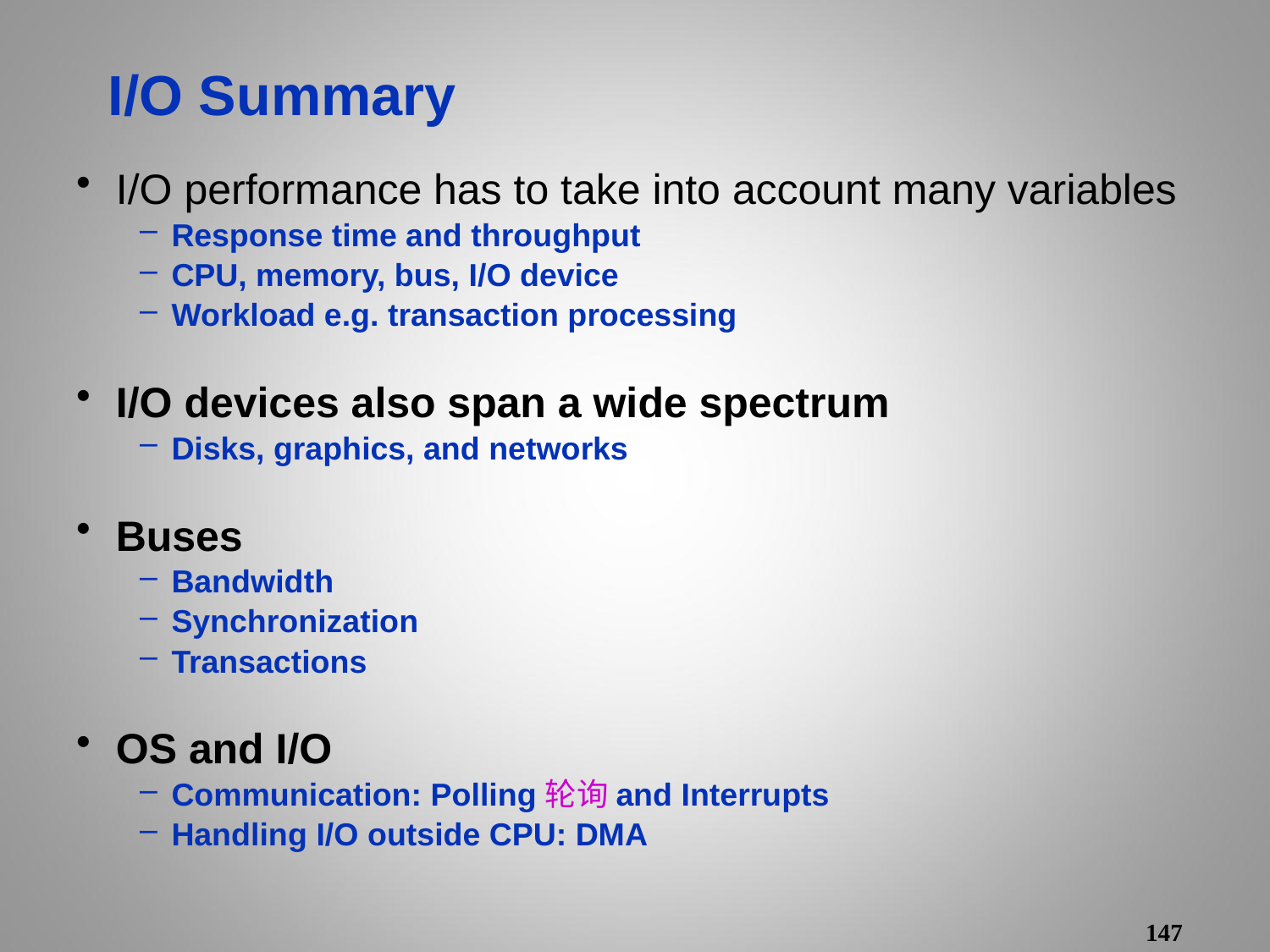

# I/O Summary
I/O performance has to take into account many variables
Response time and throughput
CPU, memory, bus, I/O device
Workload e.g. transaction processing

I/O devices also span a wide spectrum
Disks, graphics, and networks

Buses
Bandwidth
Synchronization
Transactions

OS and I/O
Communication: Polling轮询and Interrupts
Handling I/O outside CPU: DMA
147